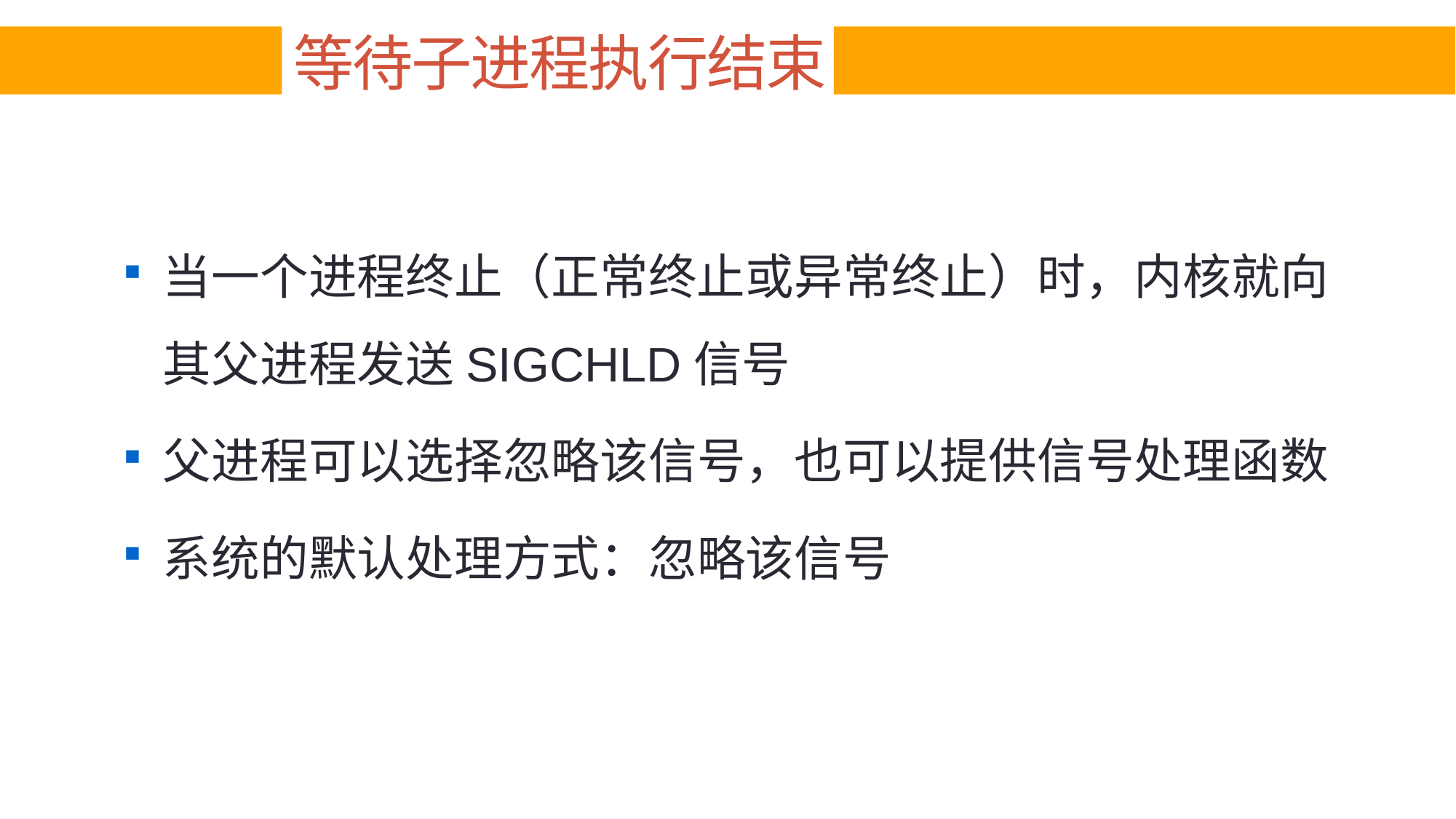

# 等待子进程执行结束

当一个进程终止（正常终止或异常终止）时，内核就向其父进程发送SIGCHLD信号
父进程可以选择忽略该信号，也可以提供信号处理函数
系统的默认处理方式：忽略该信号